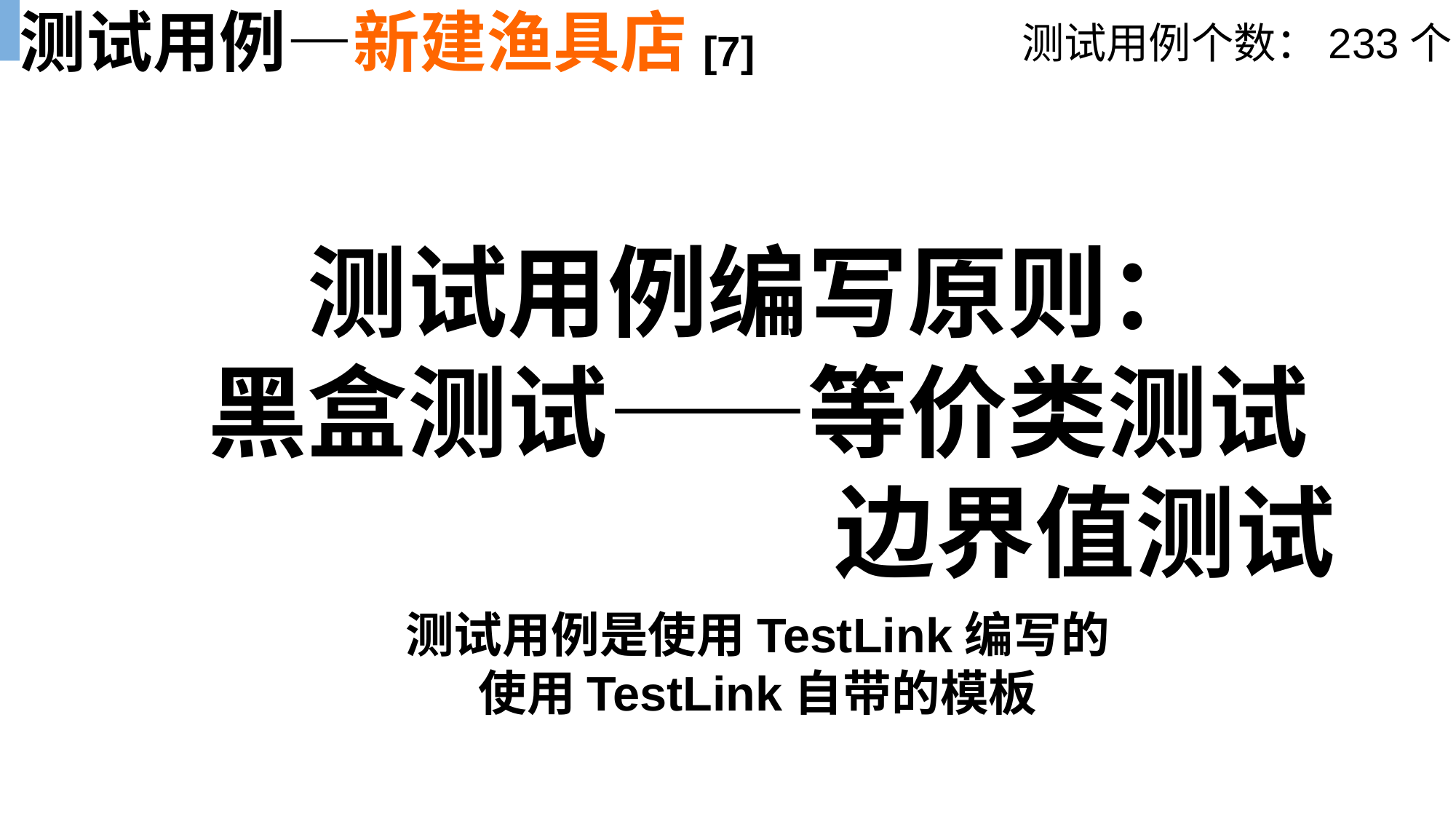

测试用例—新建渔具店[7]
测试用例个数：233个
测试用例编写原则：
黑盒测试——等价类测试
						边界值测试
测试用例是使用TestLink编写的
使用TestLink自带的模板